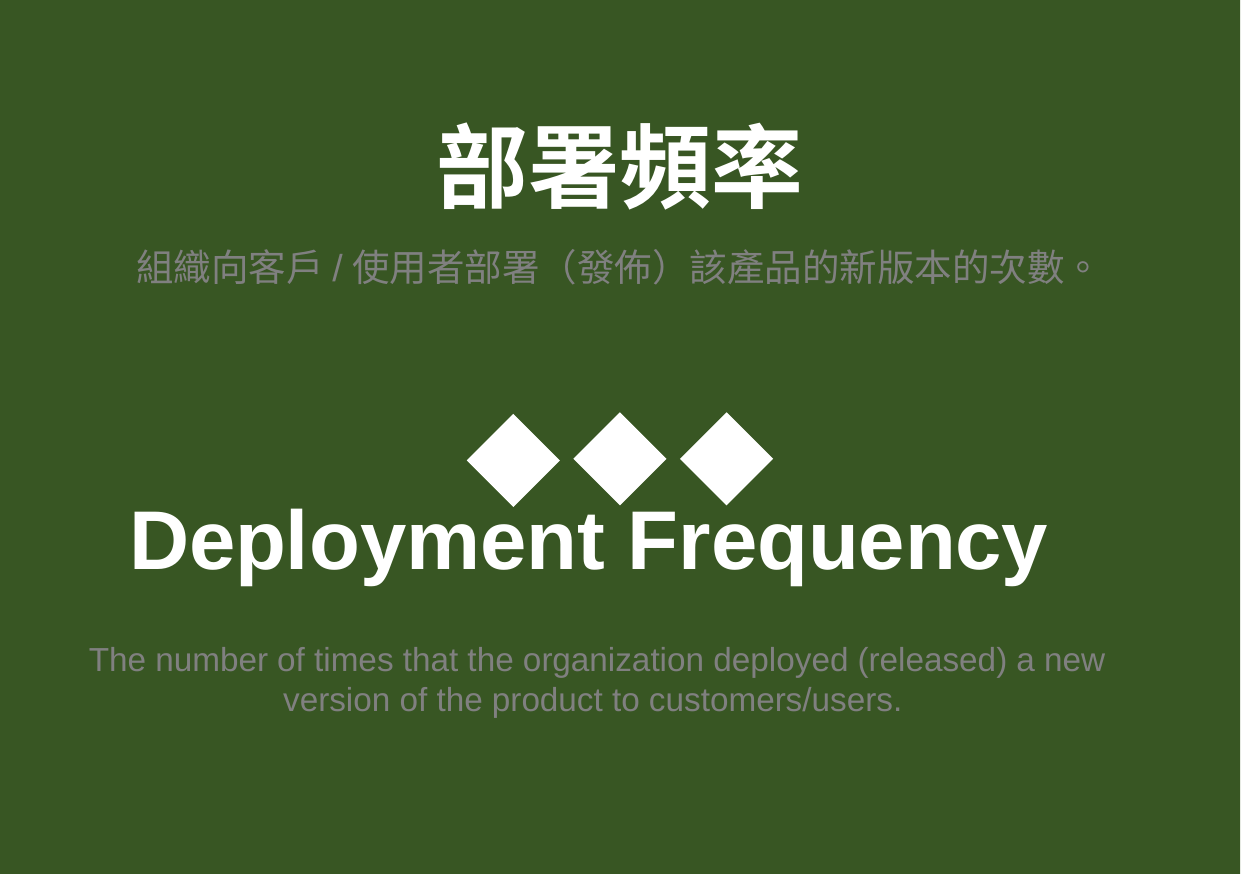

部署頻率
組織向客戶/使用者部署（發佈）該產品的新版本的次數。

Deployment Frequency
The number of times that the organization deployed (released) a new version of the product to customers/users.